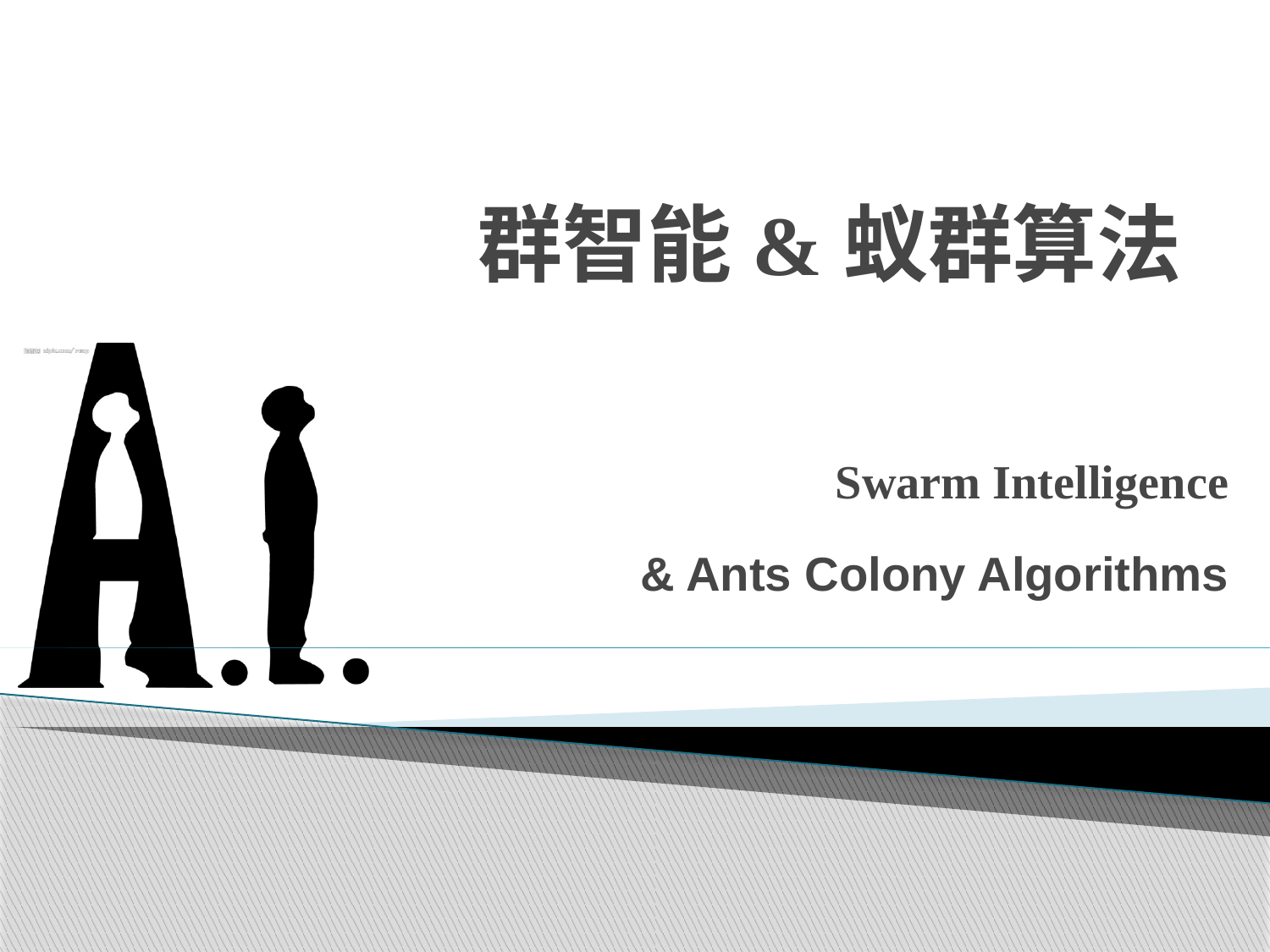

# 群智能&蚁群算法
Swarm Intelligence
& Ants Colony Algorithms